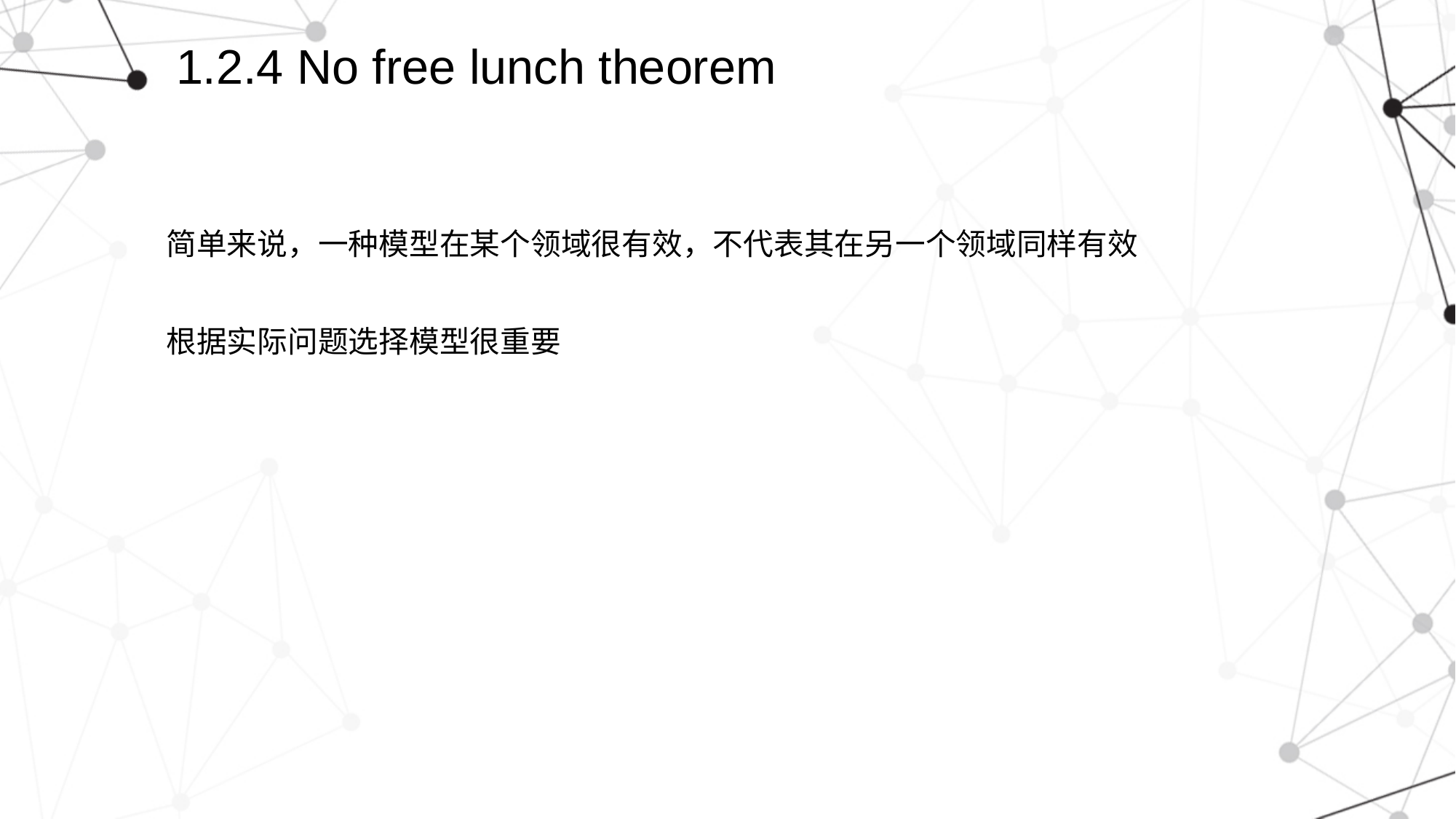

# 1.2.4 No free lunch theorem
简单来说，一种模型在某个领域很有效，不代表其在另一个领域同样有效
根据实际问题选择模型很重要